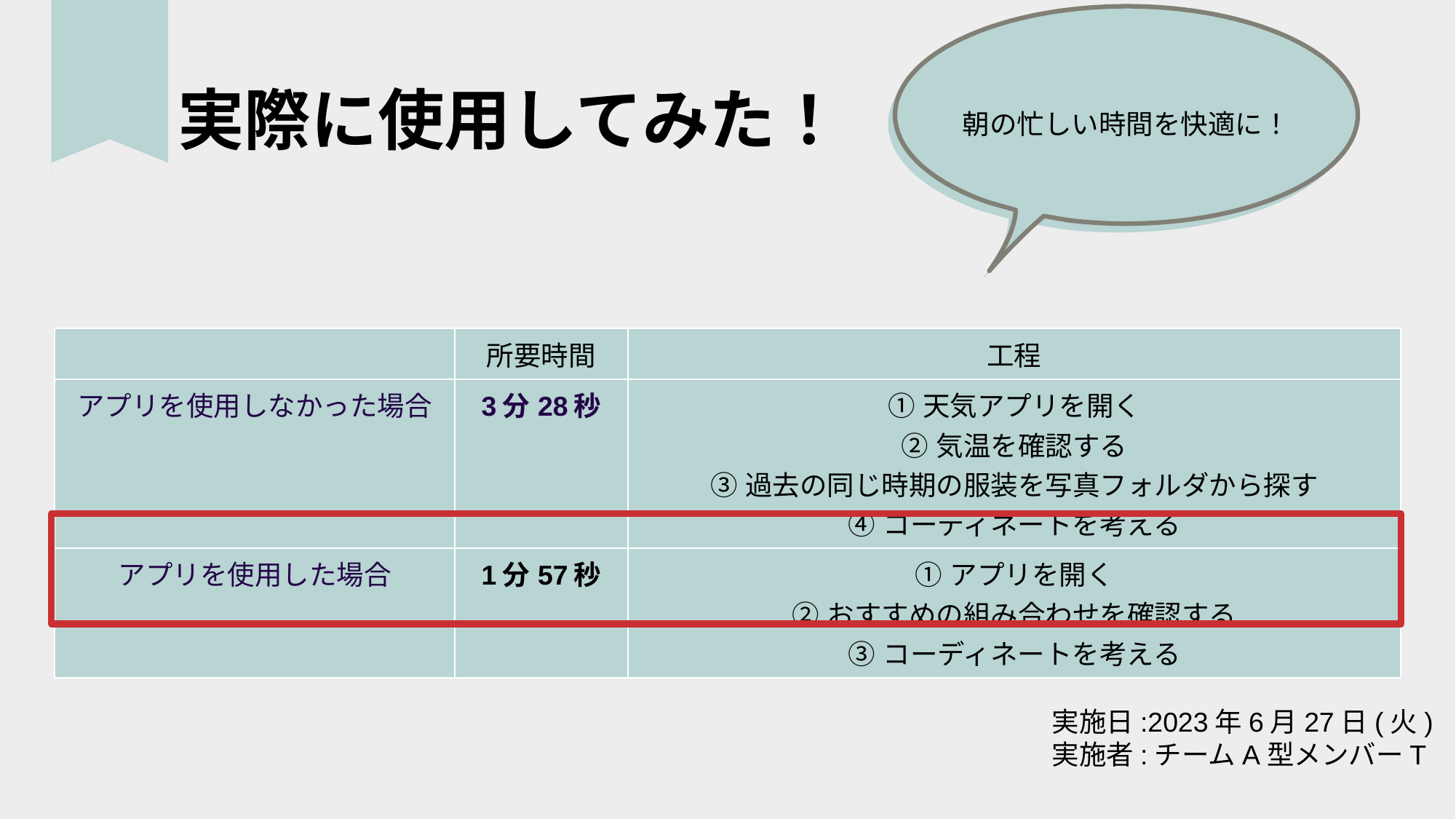

# 実際に使用してみた！
朝の忙しい時間を快適に！
|  | 所要時間 | 工程 |
| --- | --- | --- |
| アプリを使用しなかった場合 | 3分28秒 | ①天気アプリを開く ②気温を確認する ③過去の同じ時期の服装を写真フォルダから探す ④コーディネートを考える |
| アプリを使用した場合 | 1分57秒 | ①アプリを開く ②おすすめの組み合わせを確認する ③コーディネートを考える |

実施日:2023年6月27日(火)
実施者:チームA型メンバーT